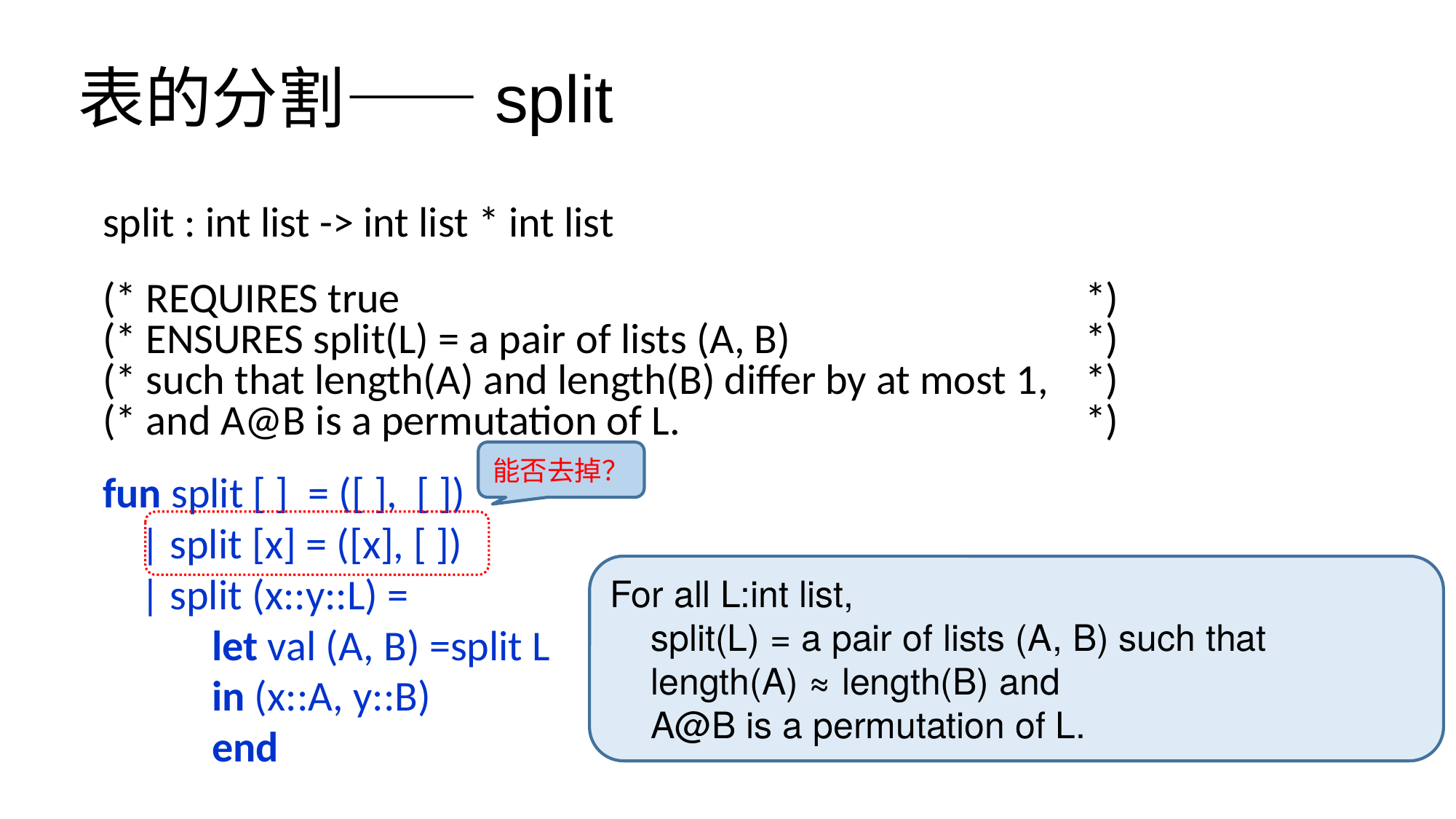

# 表的分割——split
split : int list -> int list * int list

(* REQUIRES true 							*)
(* ENSURES split(L) = a pair of lists (A, B) 			*)
(* such that length(A) and length(B) differ by at most 1, 	*)
(* and A@B is a permutation of L. 				*)

fun split [ ]  = ([ ],  [ ])
    | split [x] = ([x], [ ])
    | split (x::y::L) =
	let val (A, B) =split L
	in (x::A, y::B)
	end
能否去掉？

For all L:int list,
    split(L) = a pair of lists (A, B) such that
    length(A) ≈ length(B) and
    A@B is a permutation of L.